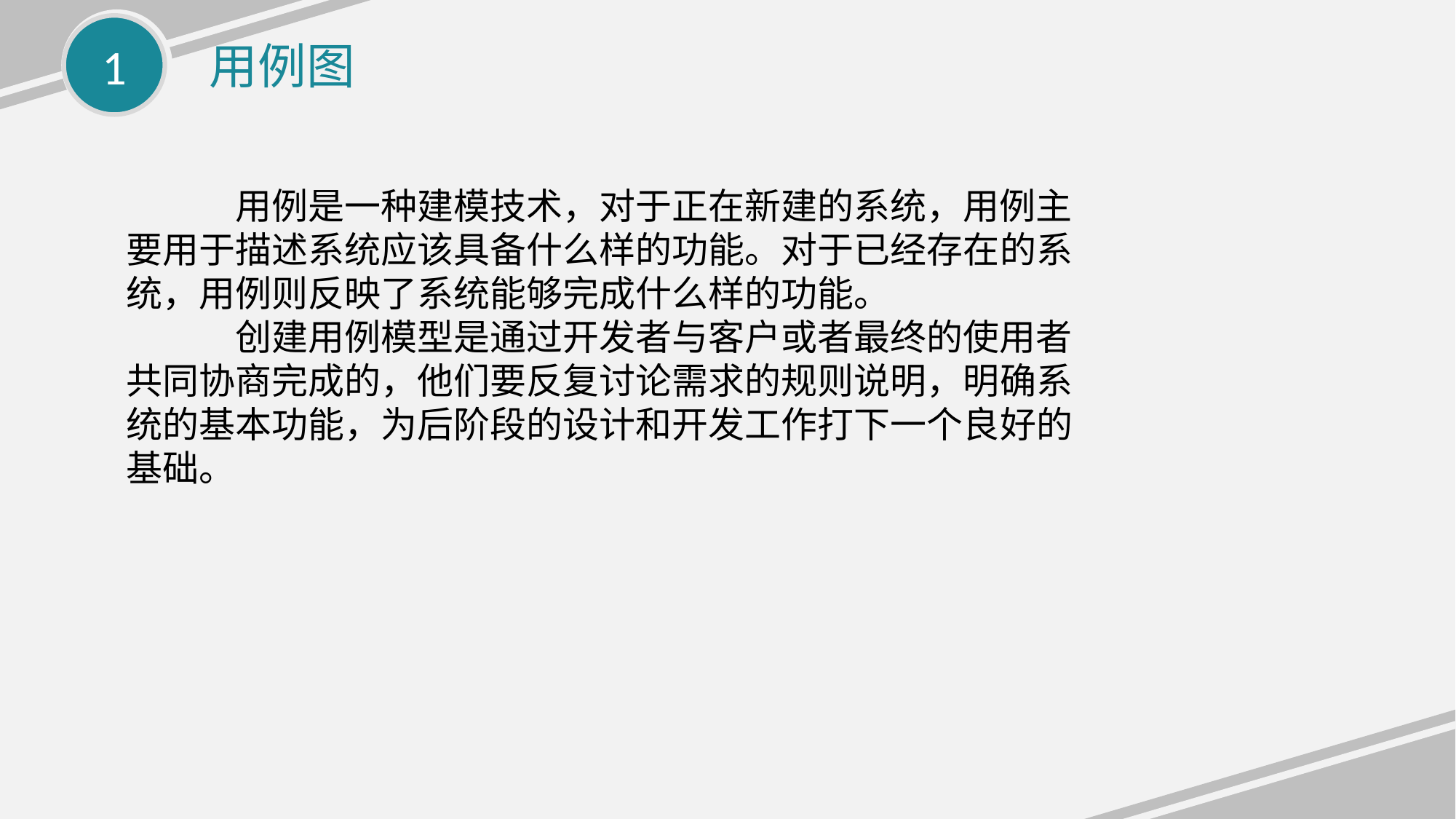

1
用例图
	用例是一种建模技术，对于正在新建的系统，用例主要用于描述系统应该具备什么样的功能。对于已经存在的系统，用例则反映了系统能够完成什么样的功能。
	创建用例模型是通过开发者与客户或者最终的使用者共同协商完成的，他们要反复讨论需求的规则说明，明确系统的基本功能，为后阶段的设计和开发工作打下一个良好的基础。